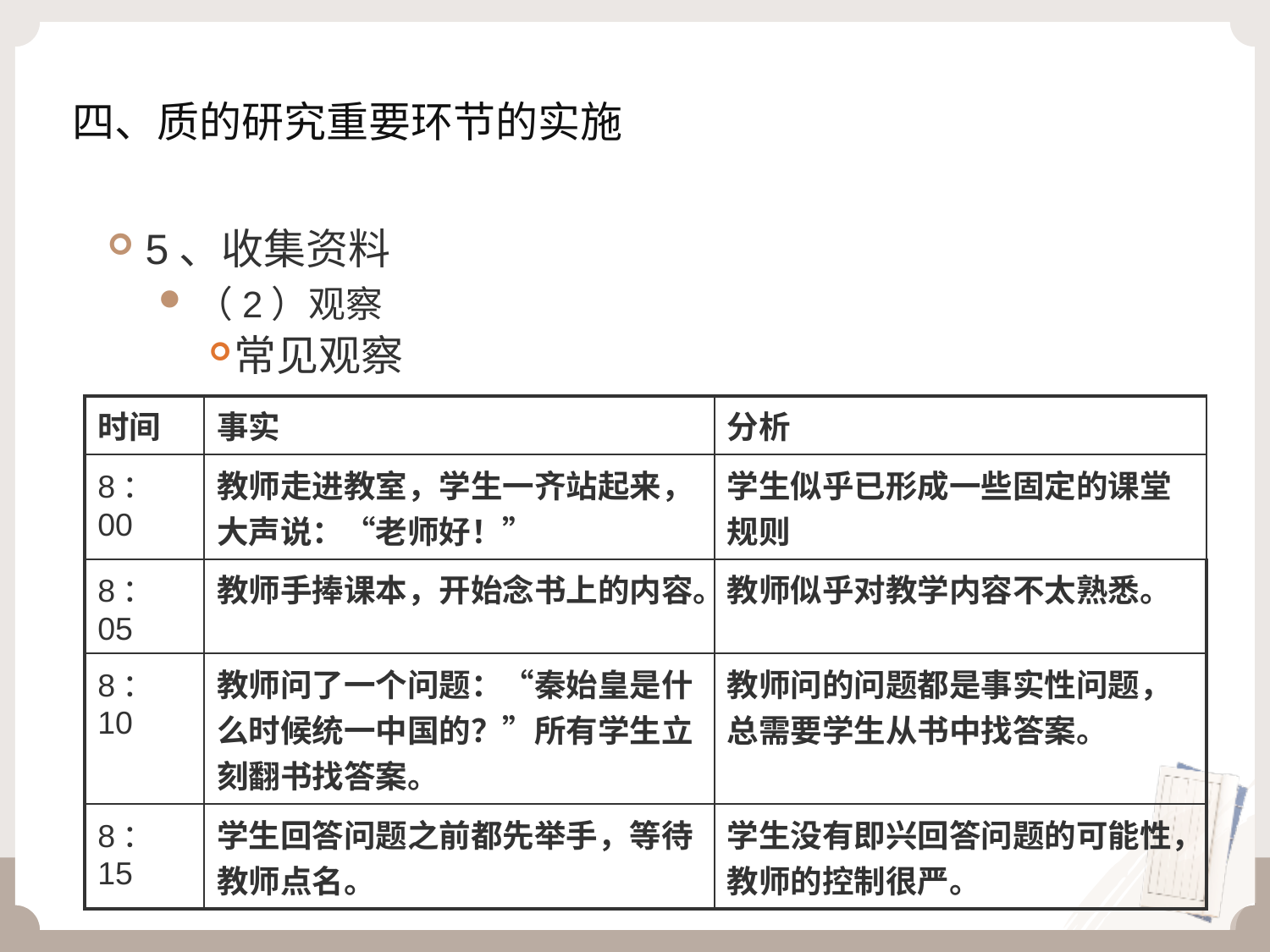

# 四、质的研究重要环节的实施
5、收集资料
（2）观察
常见观察
| 时间 | 事实 | 分析 |
| --- | --- | --- |
| 8：00 | 教师走进教室，学生一齐站起来，大声说：“老师好！” | 学生似乎已形成一些固定的课堂规则 |
| 8：05 | 教师手捧课本，开始念书上的内容。 | 教师似乎对教学内容不太熟悉。 |
| 8：10 | 教师问了一个问题：“秦始皇是什么时候统一中国的？”所有学生立刻翻书找答案。 | 教师问的问题都是事实性问题，总需要学生从书中找答案。 |
| 8：15 | 学生回答问题之前都先举手，等待教师点名。 | 学生没有即兴回答问题的可能性，教师的控制很严。 |